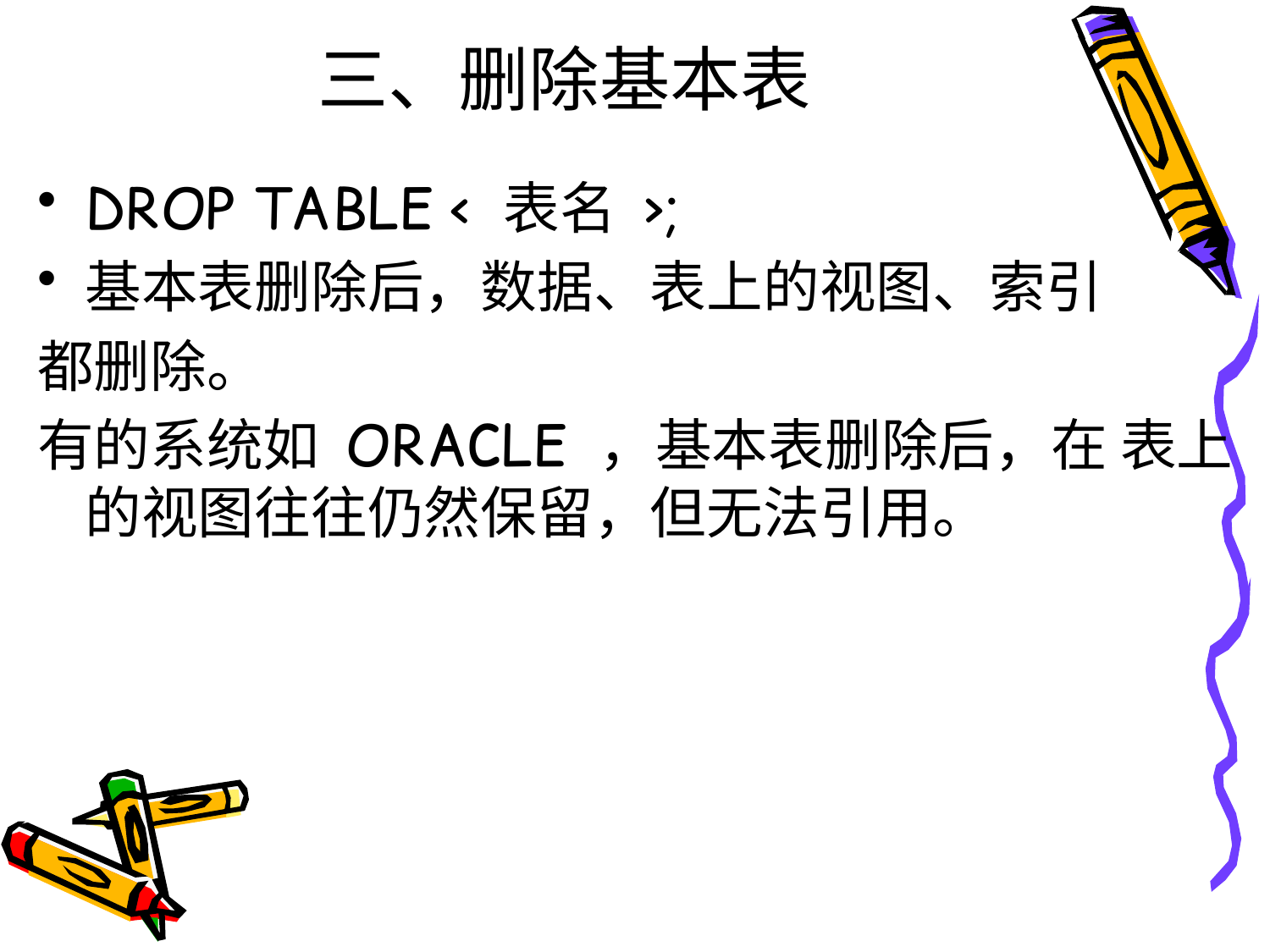

# 三、删除基本表
DROP TABLE < 表名 >;
基本表删除后，数据、表上的视图、索引
都删除。
有的系统如 ORACLE ，基本表删除后，在 表上的视图往往仍然保留，但无法引用。